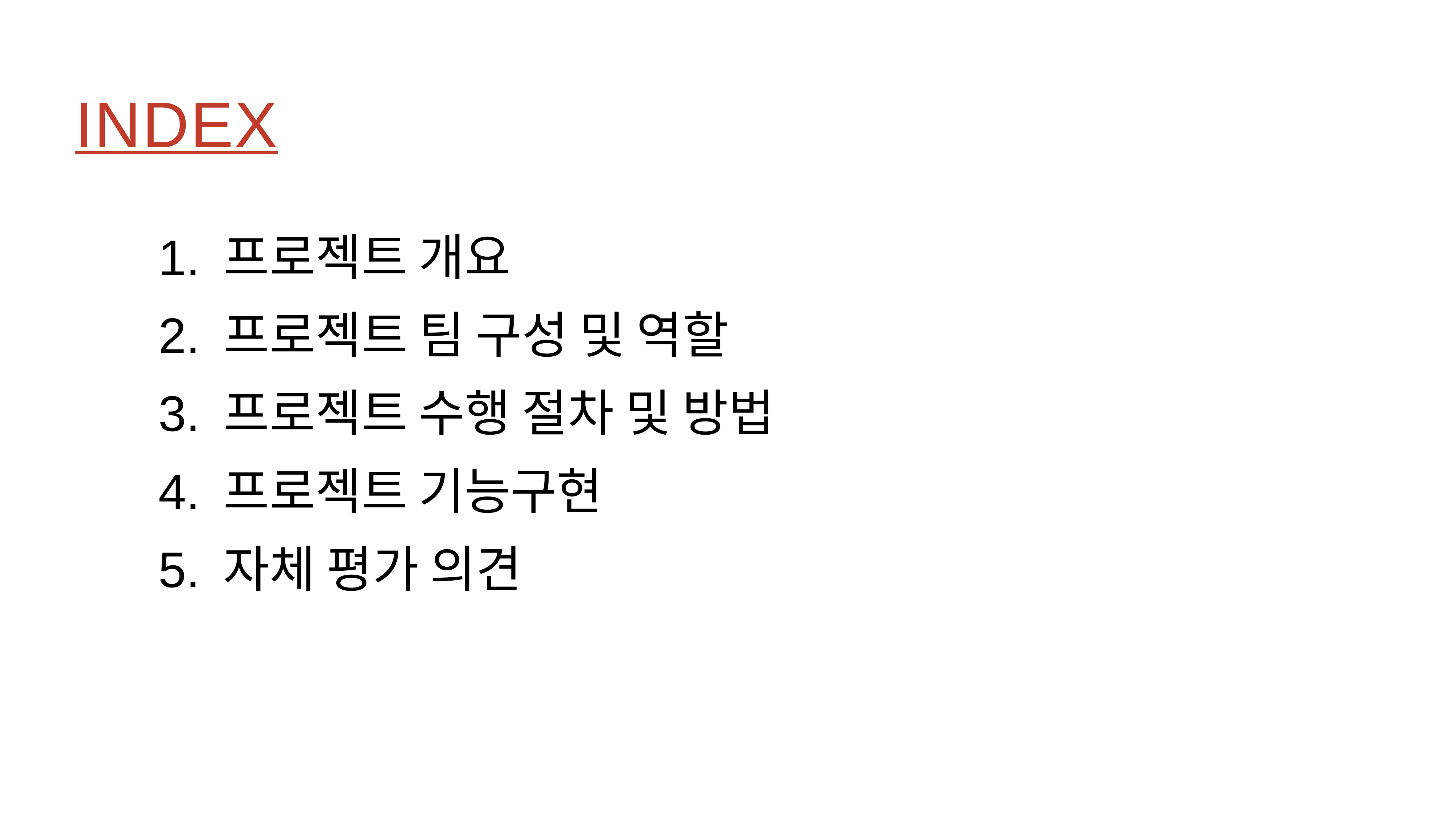

INDEX
 프로젝트 개요
 프로젝트 팀 구성 및 역할
 프로젝트 수행 절차 및 방법
 프로젝트 기능구현
 자체 평가 의견